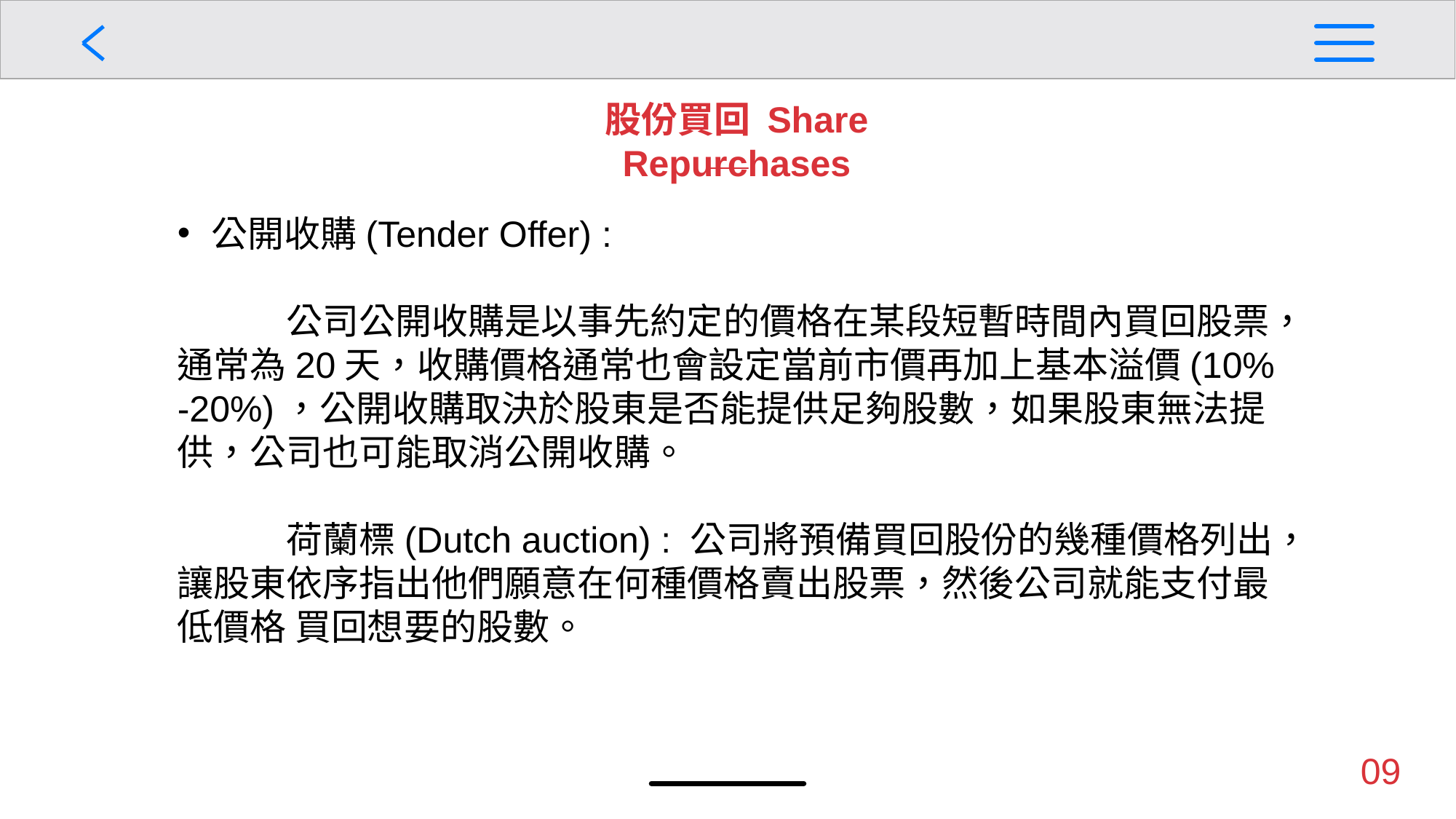

股份買回 Share Repurchases
公開收購(Tender Offer) :

	公司公開收購是以事先約定的價格在某段短暫時間內買回股票，通常為20天，收購價格通常也會設定當前市價再加上基本溢價(10% -20%)，公開收購取決於股東是否能提供足夠股數，如果股東無法提供，公司也可能取消公開收購。

	荷蘭標(Dutch auction) : 公司將預備買回股份的幾種價格列出，讓股東依序指出他們願意在何種價格賣出股票，然後公司就能支付最低價格 買回想要的股數。
09